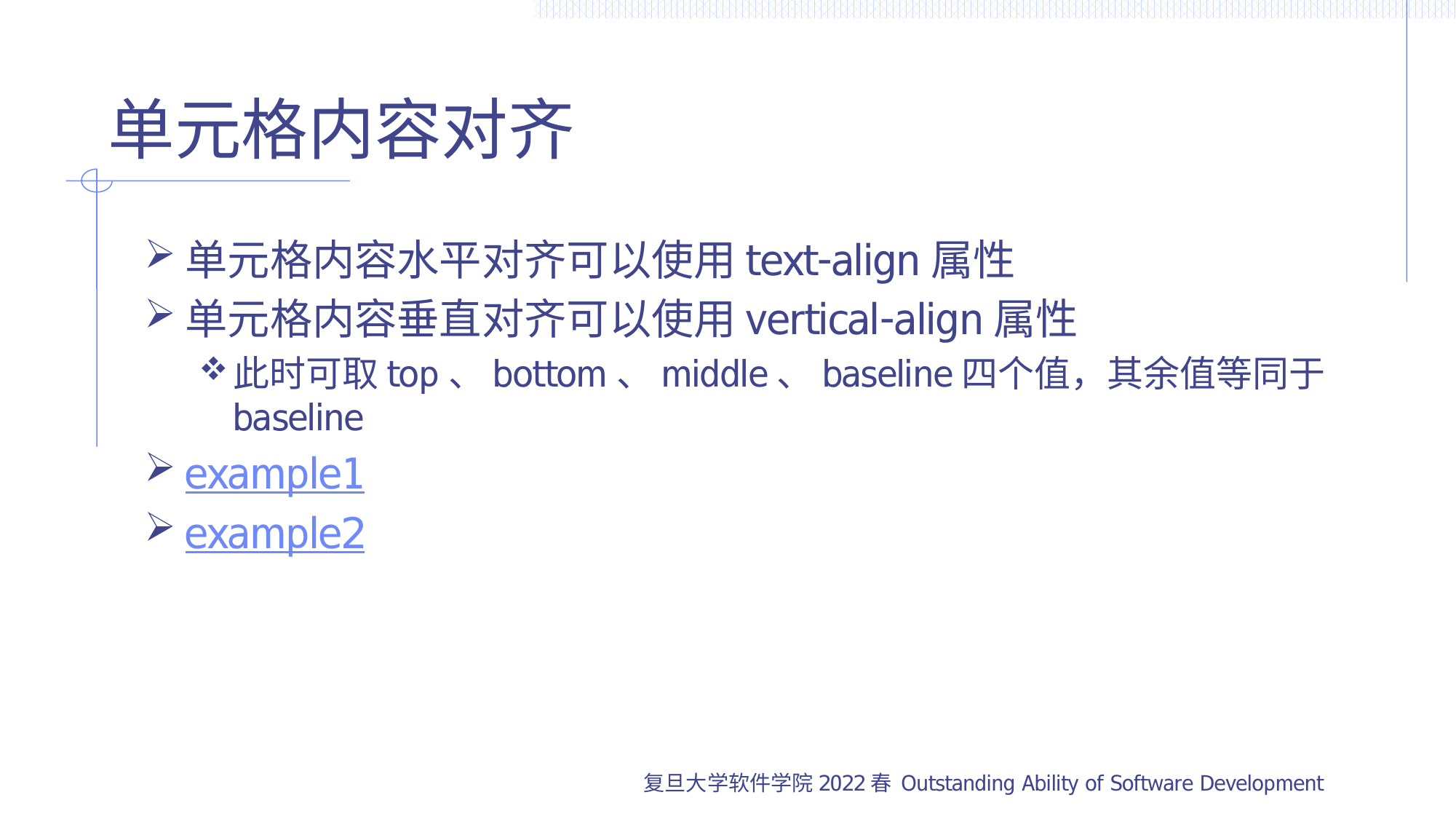

# 单元格内容对齐
单元格内容水平对齐可以使用text-align属性
单元格内容垂直对齐可以使用vertical-align属性
此时可取top、bottom、middle、baseline四个值，其余值等同于baseline
example1
example2